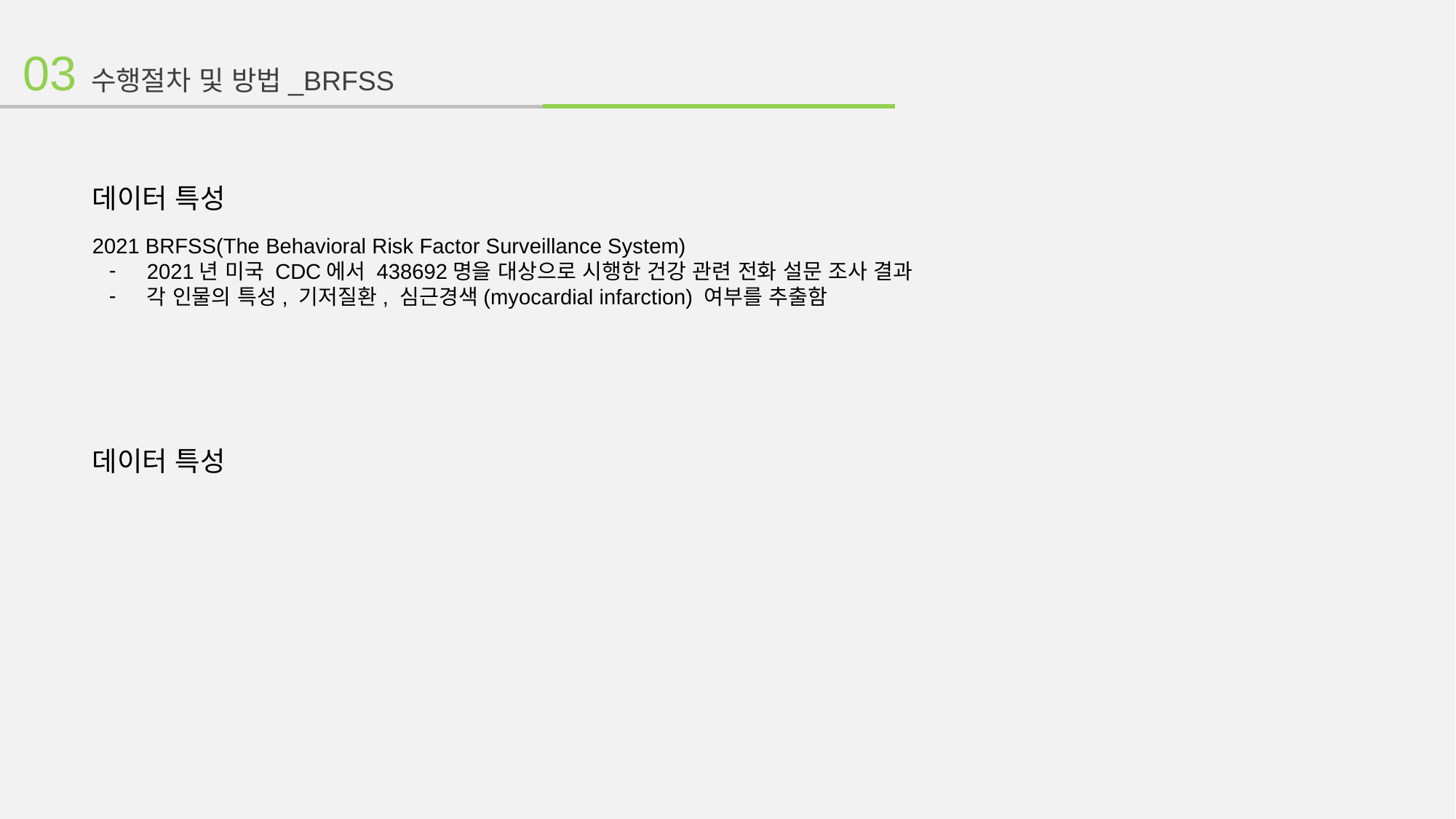

03 수행절차 및 방법_BRFSS
데이터 특성
2021 BRFSS(The Behavioral Risk Factor Surveillance System)
2021년 미국 CDC에서 438692명을 대상으로 시행한 건강 관련 전화 설문 조사 결과
각 인물의 특성, 기저질환, 심근경색(myocardial infarction) 여부를 추출함

데이터 특성